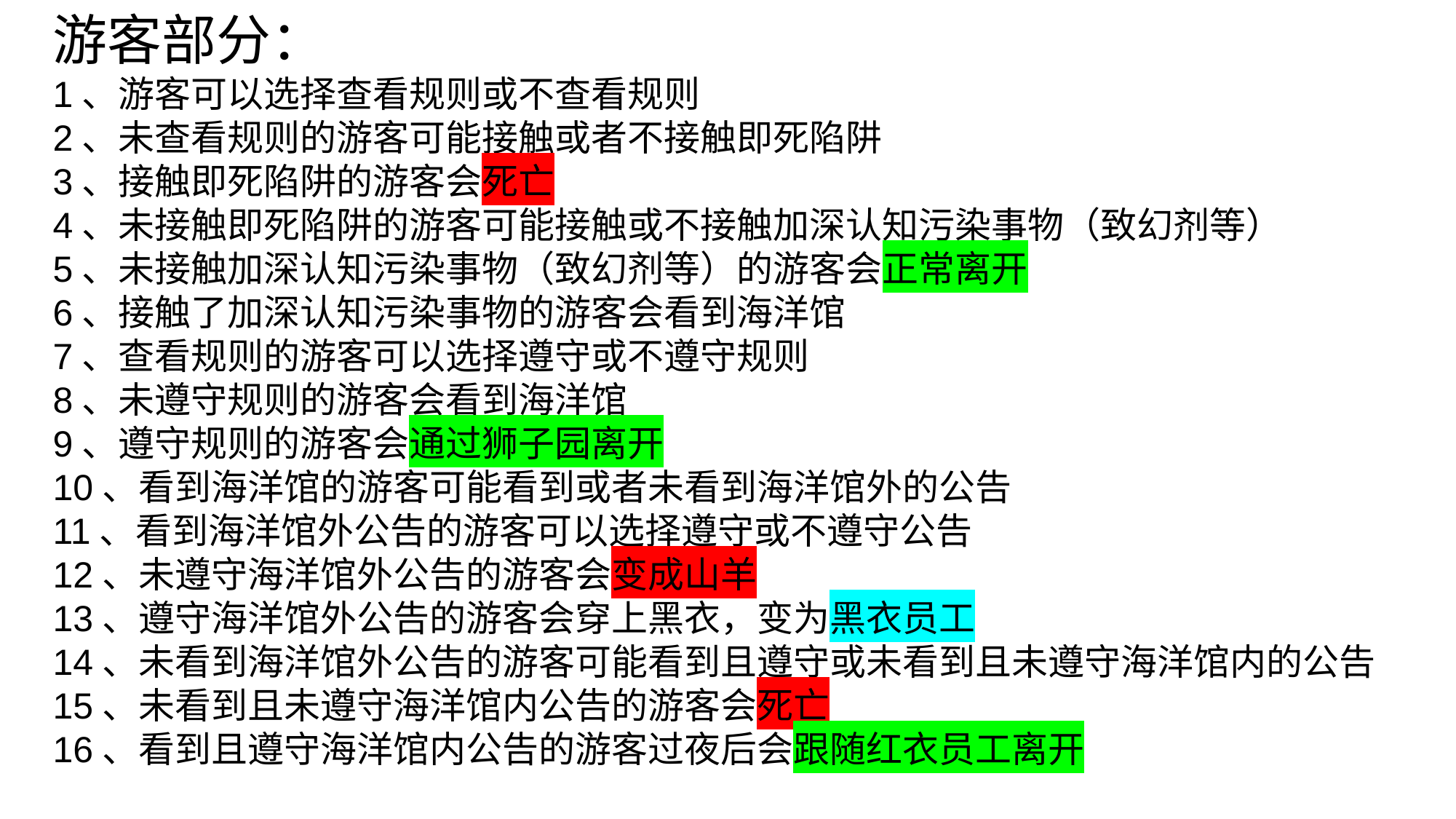

游客部分：
1、游客可以选择查看规则或不查看规则
2、未查看规则的游客可能接触或者不接触即死陷阱
3、接触即死陷阱的游客会死亡
4、未接触即死陷阱的游客可能接触或不接触加深认知污染事物（致幻剂等）
5、未接触加深认知污染事物（致幻剂等）的游客会正常离开
6、接触了加深认知污染事物的游客会看到海洋馆
7、查看规则的游客可以选择遵守或不遵守规则
8、未遵守规则的游客会看到海洋馆
9、遵守规则的游客会通过狮子园离开
10、看到海洋馆的游客可能看到或者未看到海洋馆外的公告
11、看到海洋馆外公告的游客可以选择遵守或不遵守公告
12、未遵守海洋馆外公告的游客会变成山羊
13、遵守海洋馆外公告的游客会穿上黑衣，变为黑衣员工
14、未看到海洋馆外公告的游客可能看到且遵守或未看到且未遵守海洋馆内的公告
15、未看到且未遵守海洋馆内公告的游客会死亡
16、看到且遵守海洋馆内公告的游客过夜后会跟随红衣员工离开